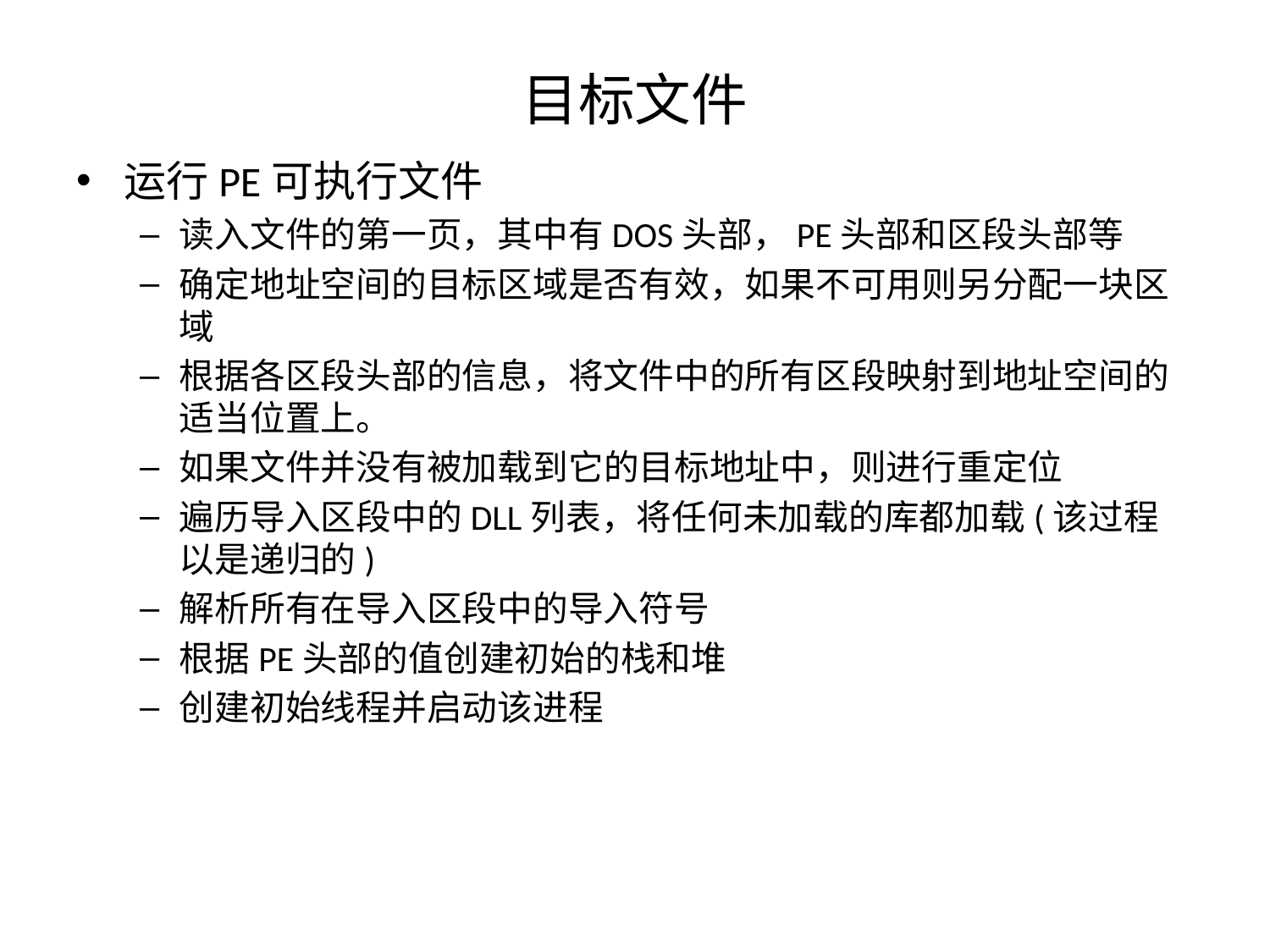

# 目标文件
运行PE可执行文件
读入文件的第一页，其中有DOS头部，PE头部和区段头部等
确定地址空间的目标区域是否有效，如果不可用则另分配一块区域
根据各区段头部的信息，将文件中的所有区段映射到地址空间的适当位置上。
如果文件并没有被加载到它的目标地址中，则进行重定位
遍历导入区段中的DLL列表，将任何未加载的库都加载(该过程以是递归的)
解析所有在导入区段中的导入符号
根据PE头部的值创建初始的栈和堆
创建初始线程并启动该进程